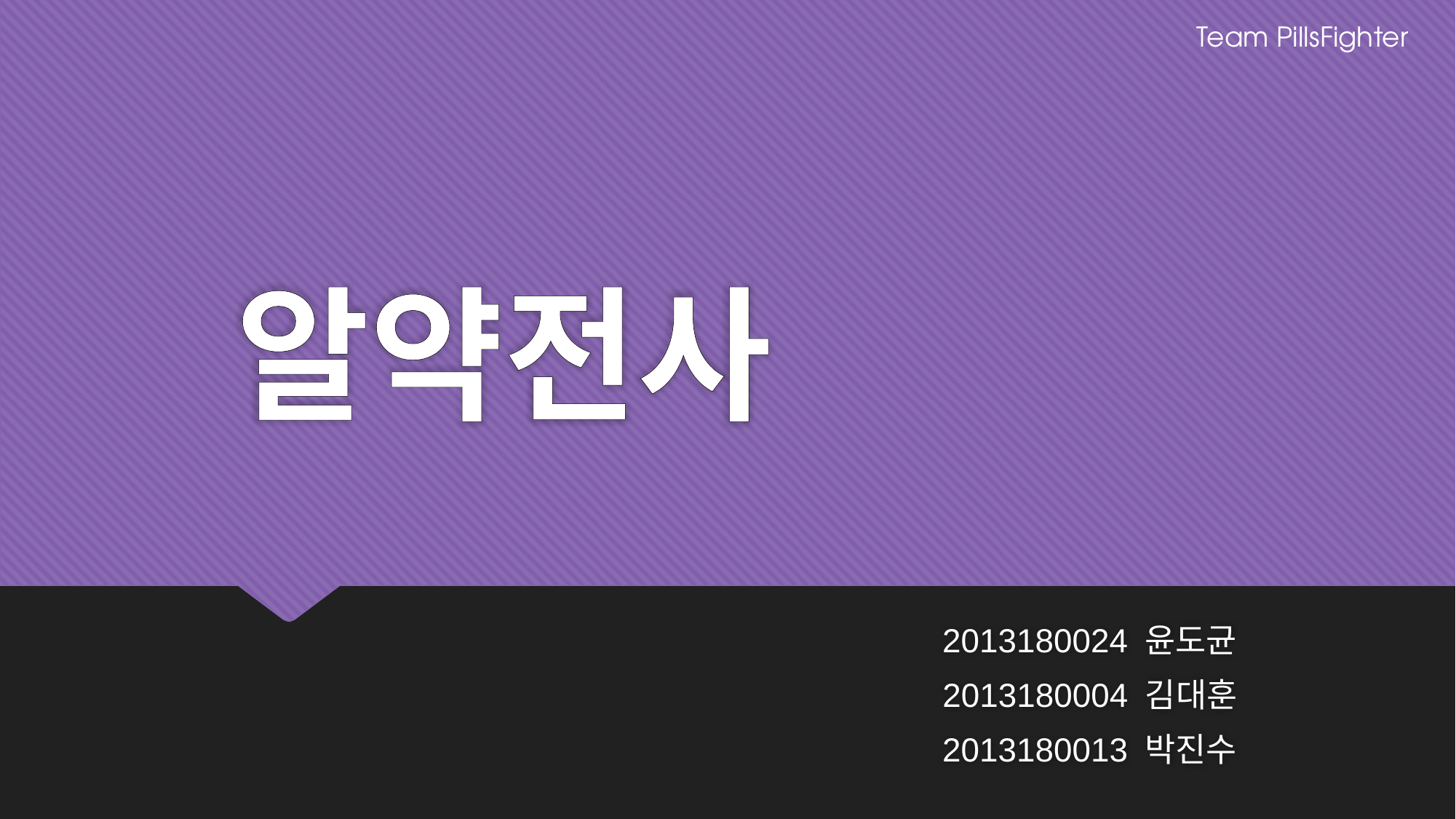

Team PillsFighter
# 알약전사
2013180024 윤도균
2013180004 김대훈
2013180013 박진수